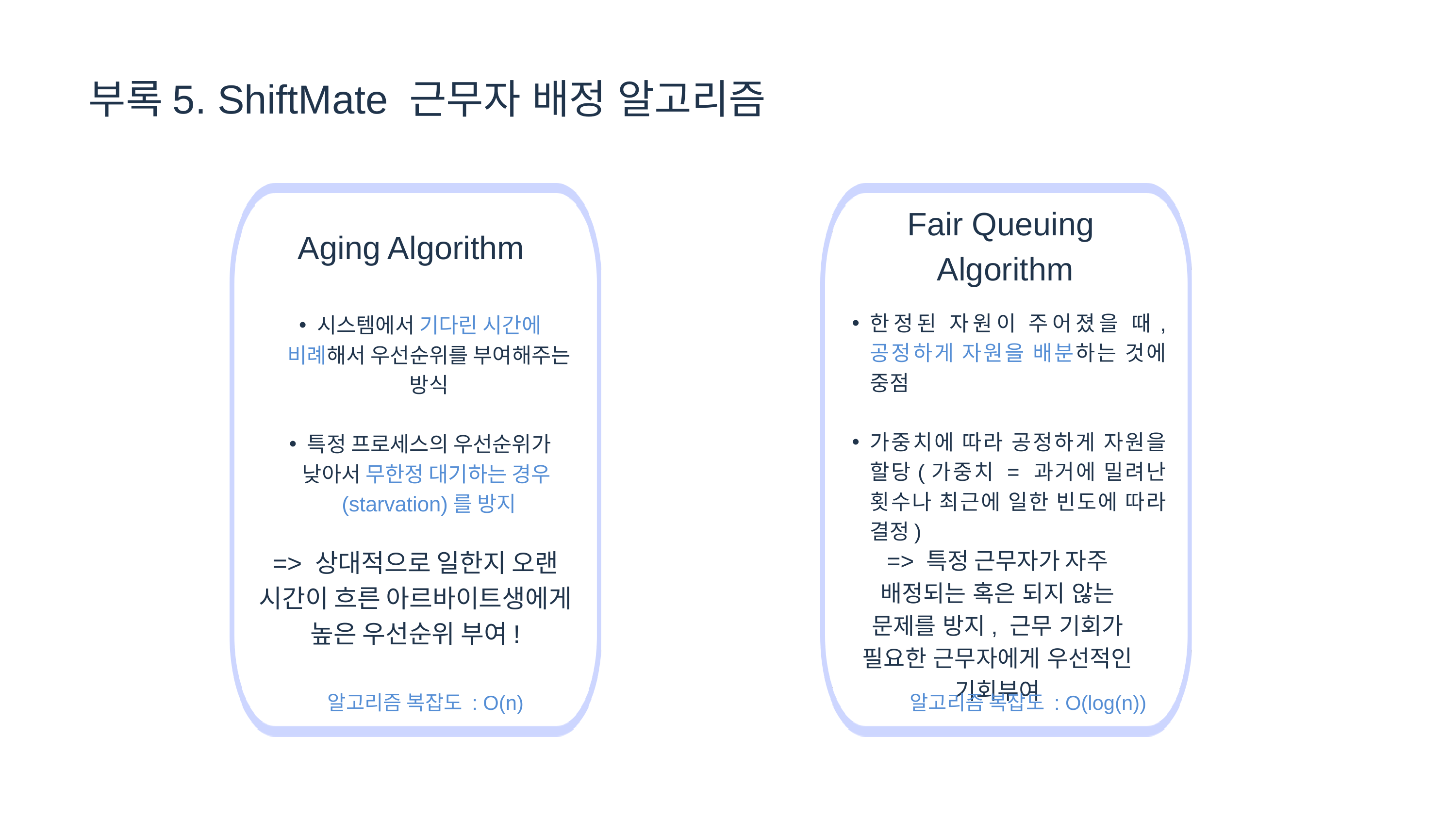

부록5. ShiftMate 근무자 배정 알고리즘

Fair Queuing
Algorithm

Aging Algorithm

한정된 자원이 주어졌을 때, 공정하게 자원을 배분하는 것에 중점

가중치에 따라 공정하게 자원을 할당(가중치 = 과거에 밀려난 횟수나 최근에 일한 빈도에 따라 결정)

시스템에서 기다린 시간에 비례해서 우선순위를 부여해주는 방식

특정 프로세스의 우선순위가 낮아서 무한정 대기하는 경우(starvation)를 방지
=> 특정 근무자가 자주 배정되는 혹은 되지 않는 문제를 방지, 근무 기회가 필요한 근무자에게 우선적인 기회부여
=> 상대적으로 일한지 오랜 시간이 흐른 아르바이트생에게 높은 우선순위 부여!
알고리즘 복잡도 : O(n)
알고리즘 복잡도 : O(log(n))